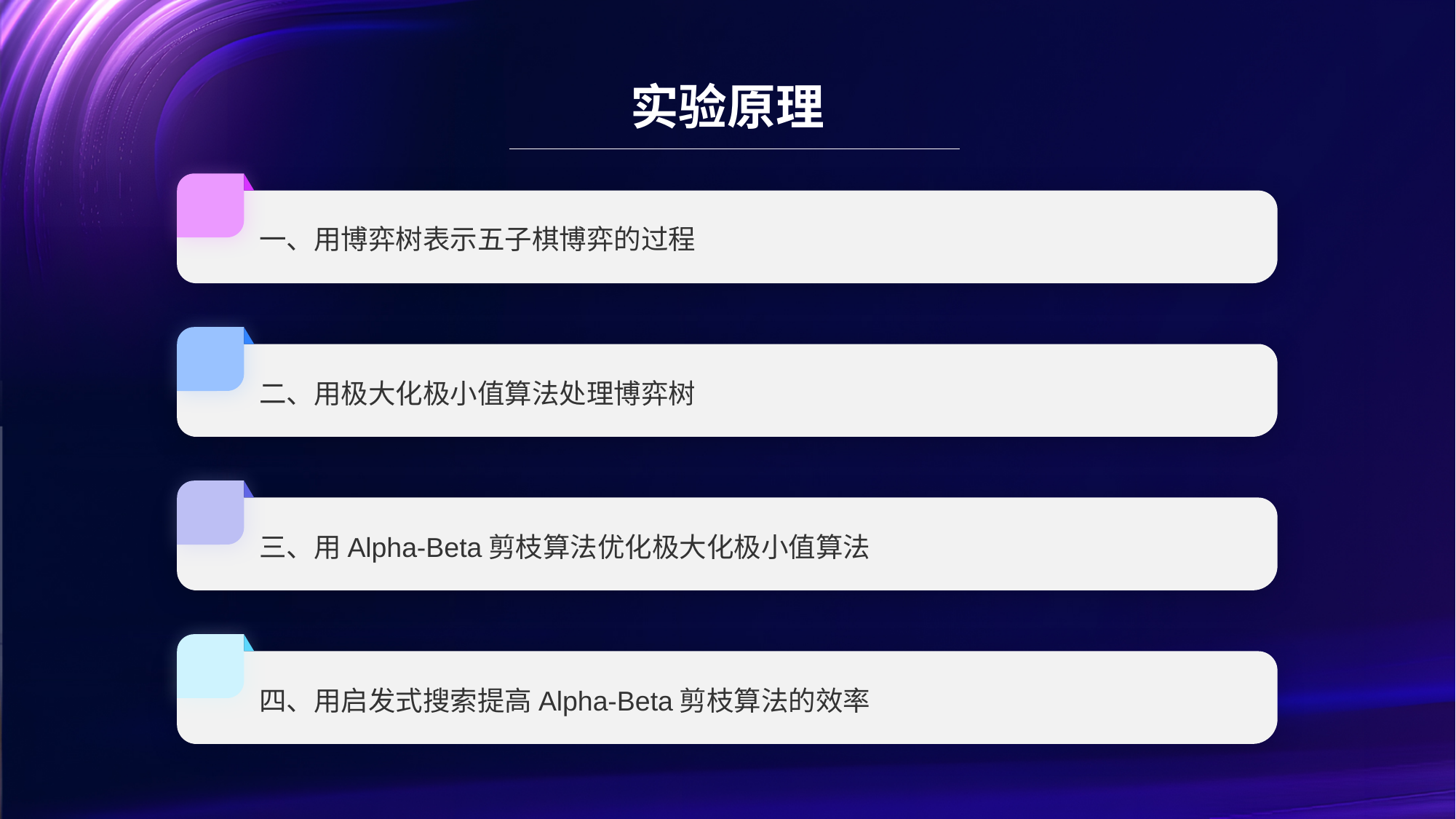

实验原理

一、用博弈树表示五子棋博弈的过程

二、用极大化极小值算法处理博弈树

三、用Alpha-Beta剪枝算法优化极大化极小值算法

四、用启发式搜索提高Alpha-Beta剪枝算法的效率